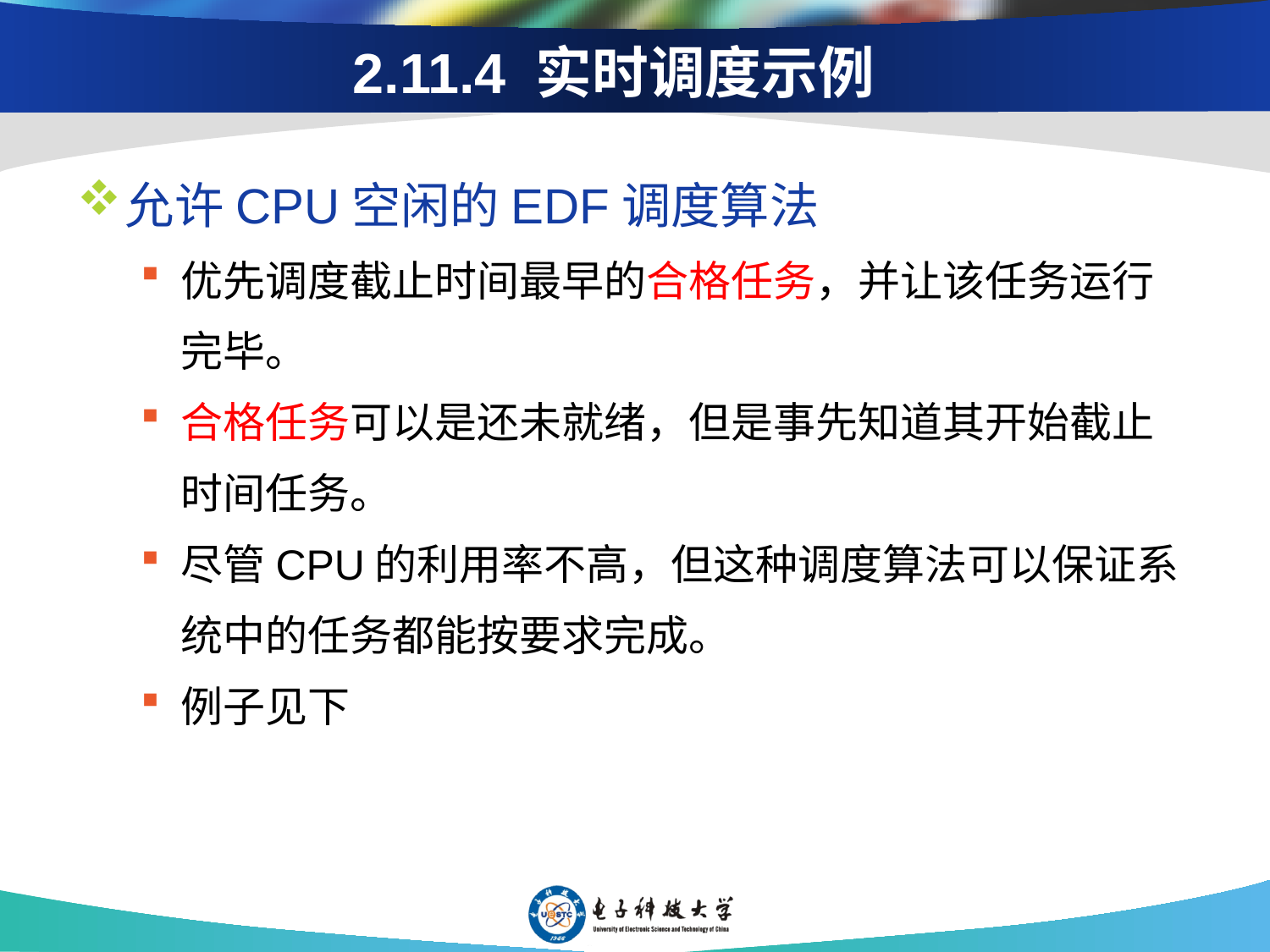

# 2.11.4 实时调度示例
允许CPU空闲的EDF调度算法
优先调度截止时间最早的合格任务，并让该任务运行完毕。
合格任务可以是还未就绪，但是事先知道其开始截止时间任务。
尽管CPU的利用率不高，但这种调度算法可以保证系统中的任务都能按要求完成。
例子见下